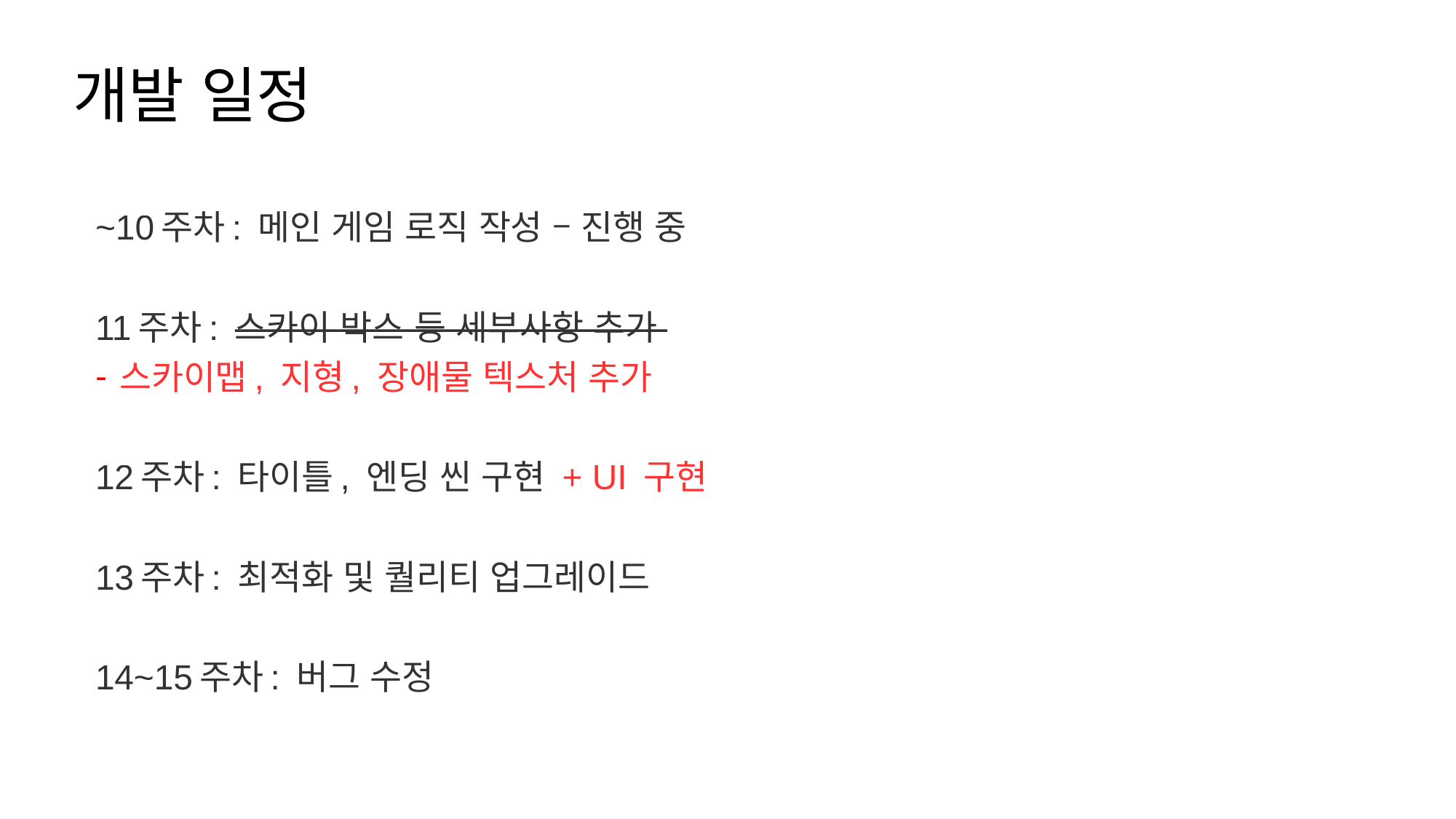

개발 일정
~10주차: 메인 게임 로직 작성 – 진행 중

11주차: 스카이 박스 등 세부사항 추가
스카이맵, 지형, 장애물 텍스처 추가

12주차: 타이틀, 엔딩 씬 구현 + UI 구현

13주차: 최적화 및 퀄리티 업그레이드

14~15주차: 버그 수정